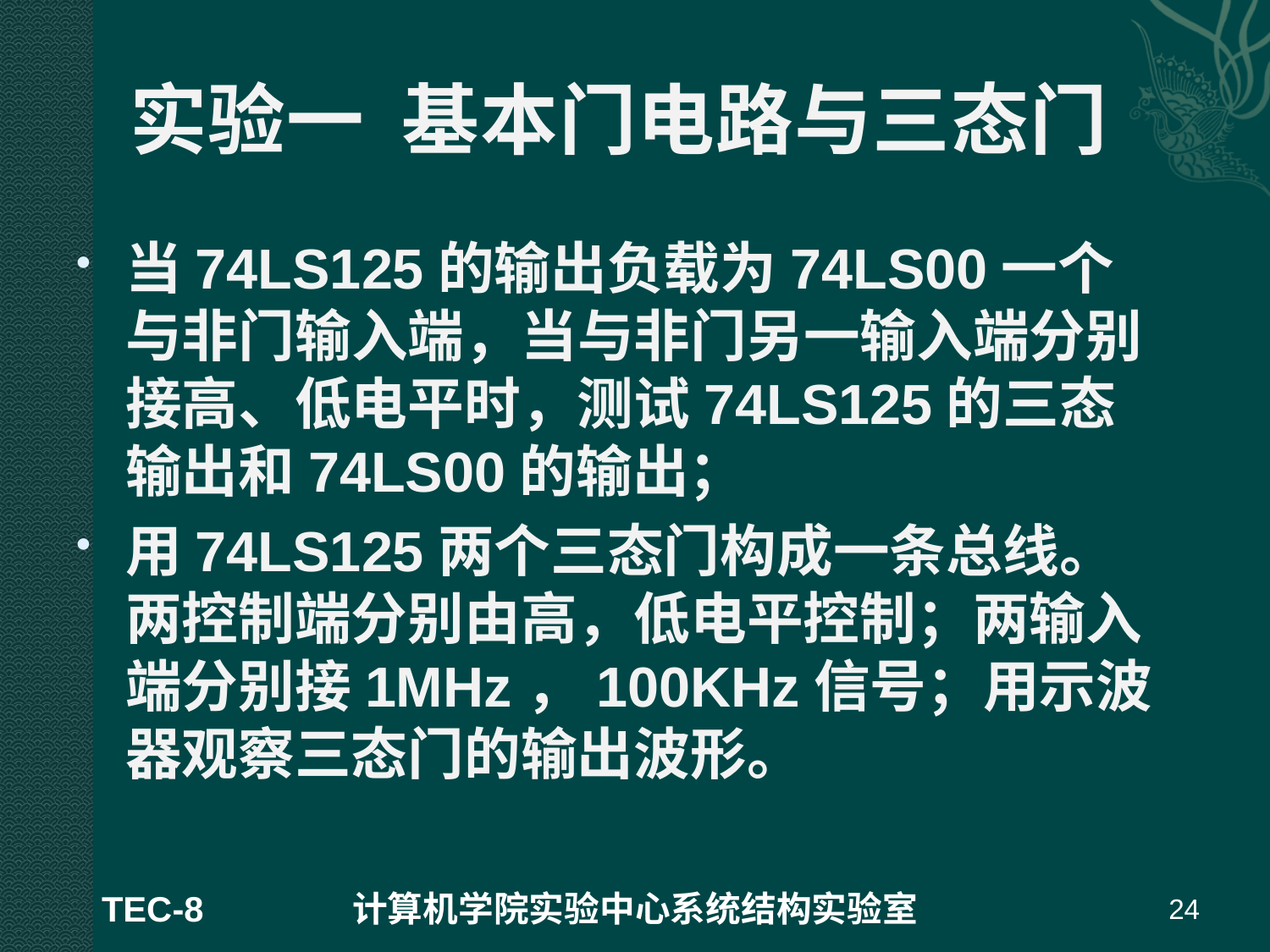

# 实验一  基本门电路与三态门
当74LS125的输出负载为74LS00一个与非门输入端，当与非门另一输入端分别接高、低电平时，测试74LS125的三态输出和74LS00的输出；
用74LS125两个三态门构成一条总线。两控制端分别由高，低电平控制；两输入端分别接1MHz，100KHz信号；用示波器观察三态门的输出波形。

TEC-8
计算机学院实验中心系统结构实验室
24